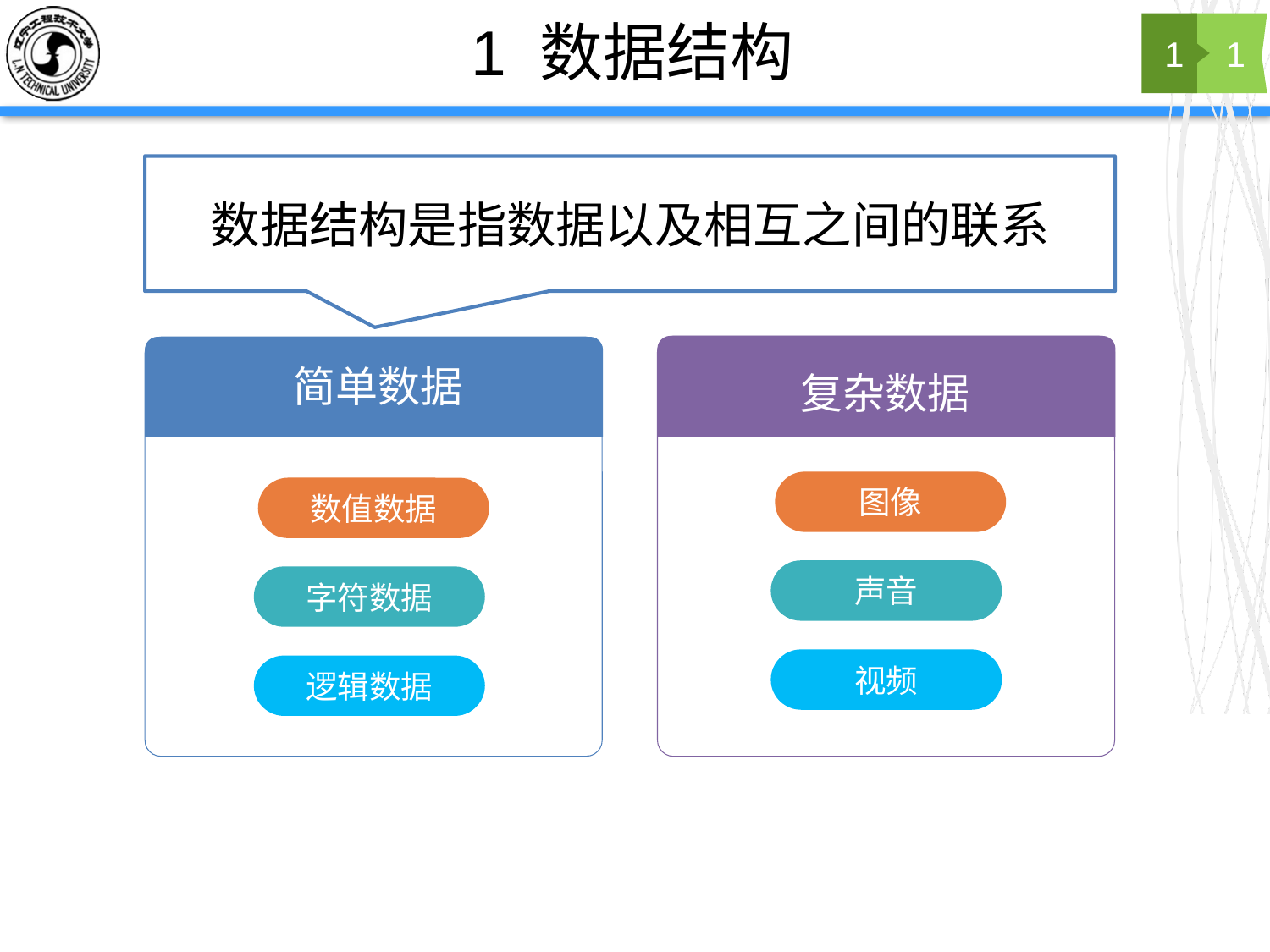

# 1 数据结构
1
1
数据结构是指数据以及相互之间的联系

复杂数据

简单数据
图像
数值数据
声音
字符数据
视频
逻辑数据